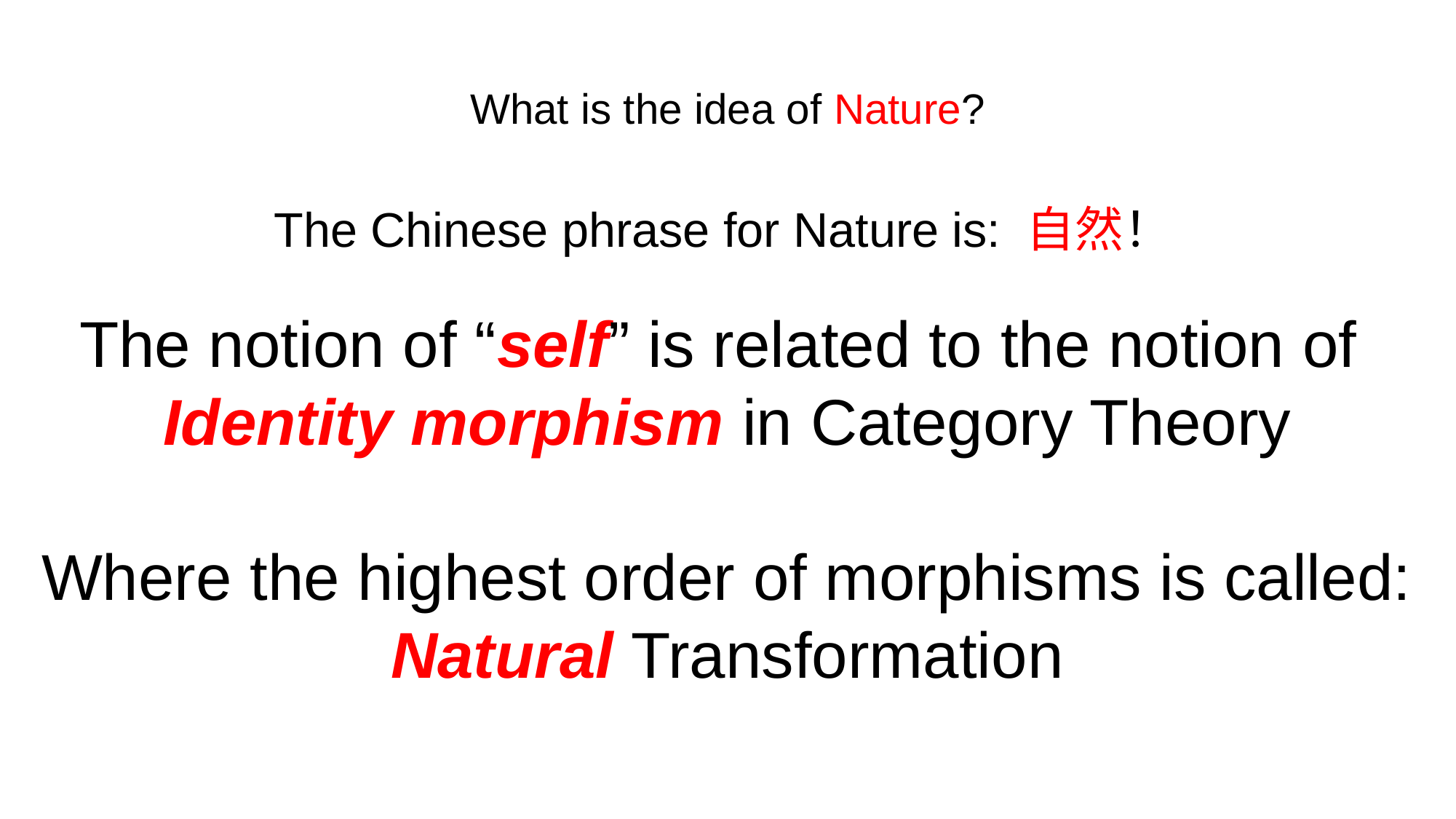

# What is the idea of Nature?
The Chinese phrase for Nature is: 自然！
Huawei VP Mr. Yang Shaoqing
The notion of “self” is related to the notion of
Identity morphism in Category Theory

Where the highest order of morphisms is called:
Natural Transformation